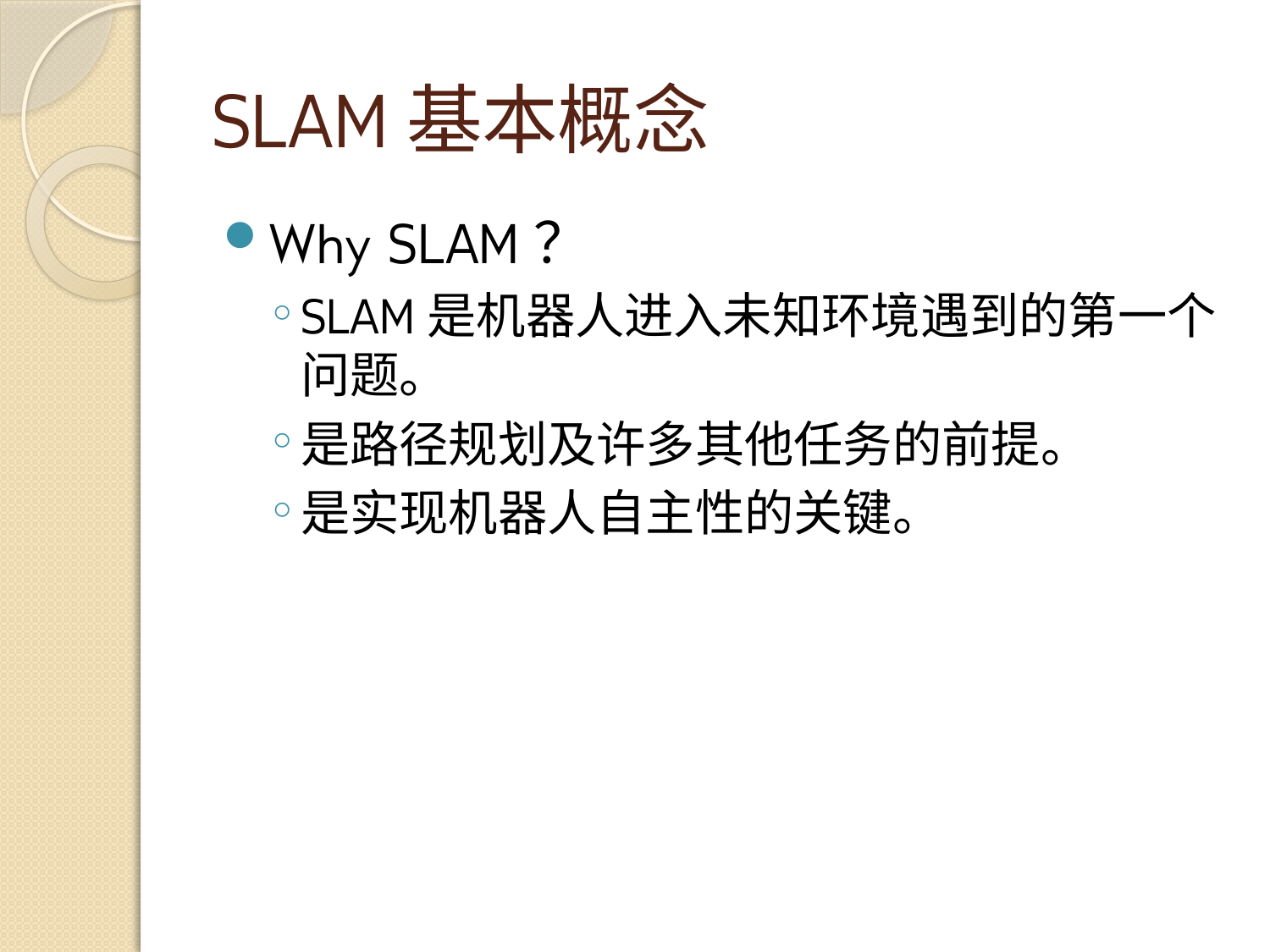

# SLAM基本概念
Why SLAM？
SLAM是机器人进入未知环境遇到的第一个问题。
是路径规划及许多其他任务的前提。
是实现机器人自主性的关键。